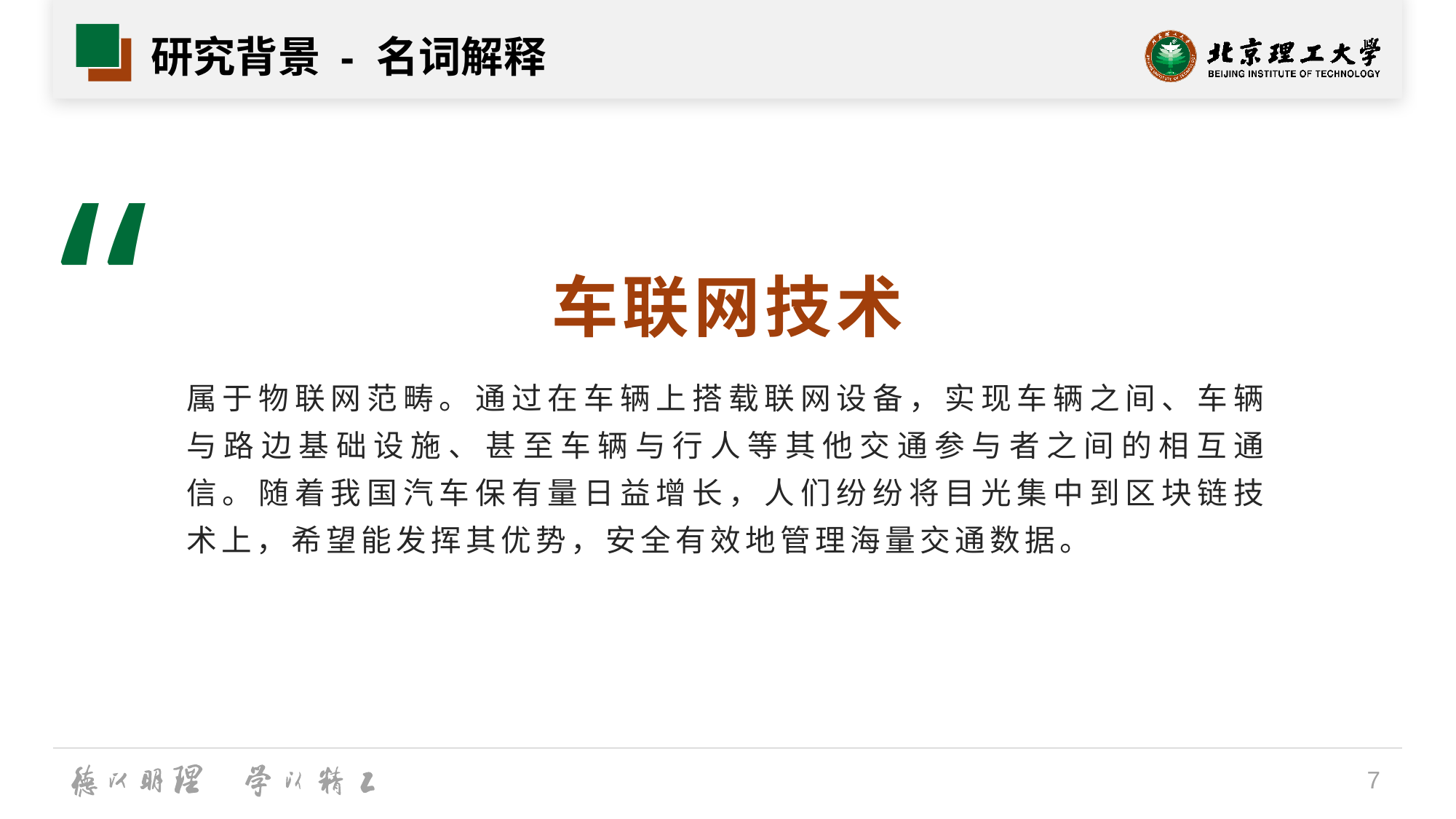

# 研究背景 - 名词解释
“

车联网技术
属于物联网范畴。通过在车辆上搭载联网设备，实现车辆之间、车辆与路边基础设施、甚至车辆与行人等其他交通参与者之间的相互通信。随着我国汽车保有量日益增长，人们纷纷将目光集中到区块链技术上，希望能发挥其优势，安全有效地管理海量交通数据。